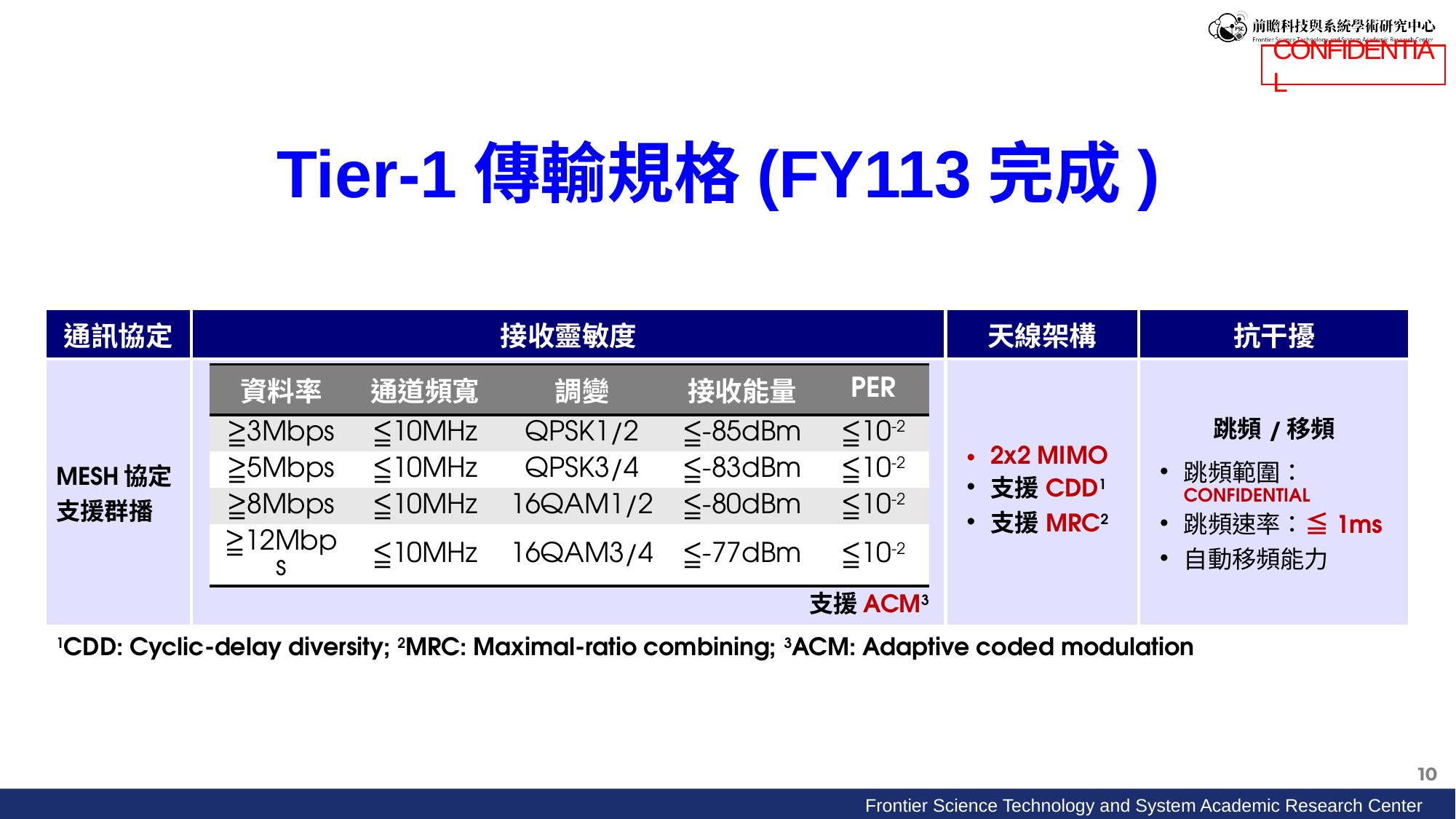

Tier-1傳輸規格(FY113完成)
| 通訊協定 | 接收靈敏度 | 天線架構 | 抗干擾 |
| --- | --- | --- | --- |
| MESH協定 支援群播 |  | 2x2 MIMO 支援CDD1 支援MRC2 | 跳頻/移頻 跳頻範圍：CONFIDENTIAL 跳頻速率：≦1ms 自動移頻能力 |
| 資料率 | 通道頻寬 | 調變 | 接收能量 | PER |
| --- | --- | --- | --- | --- |
| ≧3Mbps | ≦10MHz | QPSK1/2 | ≦-85dBm | ≦10-2 |
| ≧5Mbps | ≦10MHz | QPSK3/4 | ≦-83dBm | ≦10-2 |
| ≧8Mbps | ≦10MHz | 16QAM1/2 | ≦-80dBm | ≦10-2 |
| ≧12Mbps | ≦10MHz | 16QAM3/4 | ≦-77dBm | ≦10-2 |
支援ACM3
1CDD: Cyclic-delay diversity; 2MRC: Maximal-ratio combining; 3ACM: Adaptive coded modulation